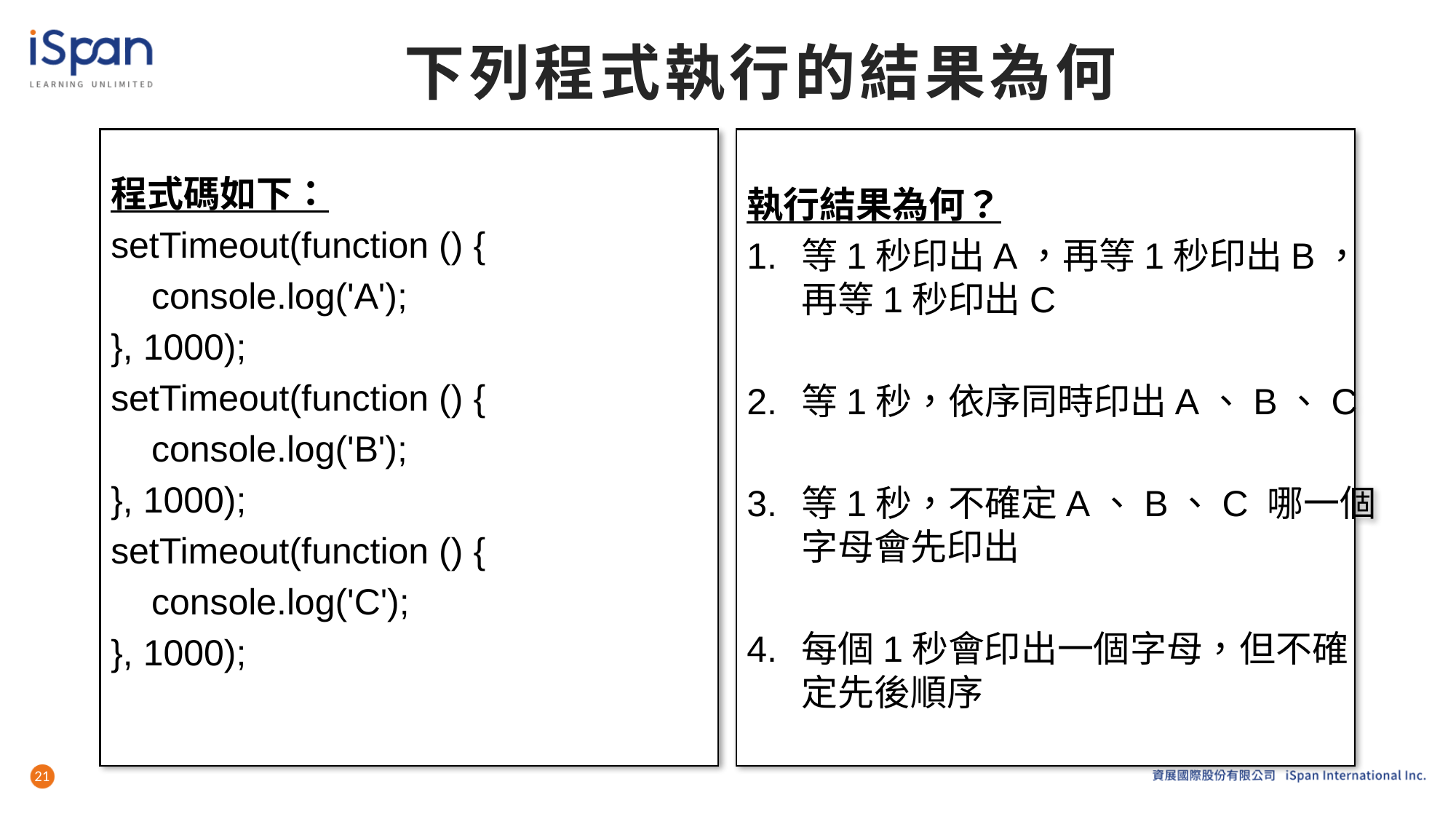

# 下列程式執行的結果為何
執行結果為何？
等1秒印出A，再等1秒印出B，
再等1秒印出C

等1秒，依序同時印出A、B、C

等1秒，不確定A、B、C 哪一個
字母會先印出

每個1秒會印出一個字母，但不確
定先後順序
程式碼如下：
setTimeout(function () {
    console.log('A');
}, 1000);
setTimeout(function () {
    console.log('B');
}, 1000);
setTimeout(function () {
    console.log('C');
}, 1000);

21